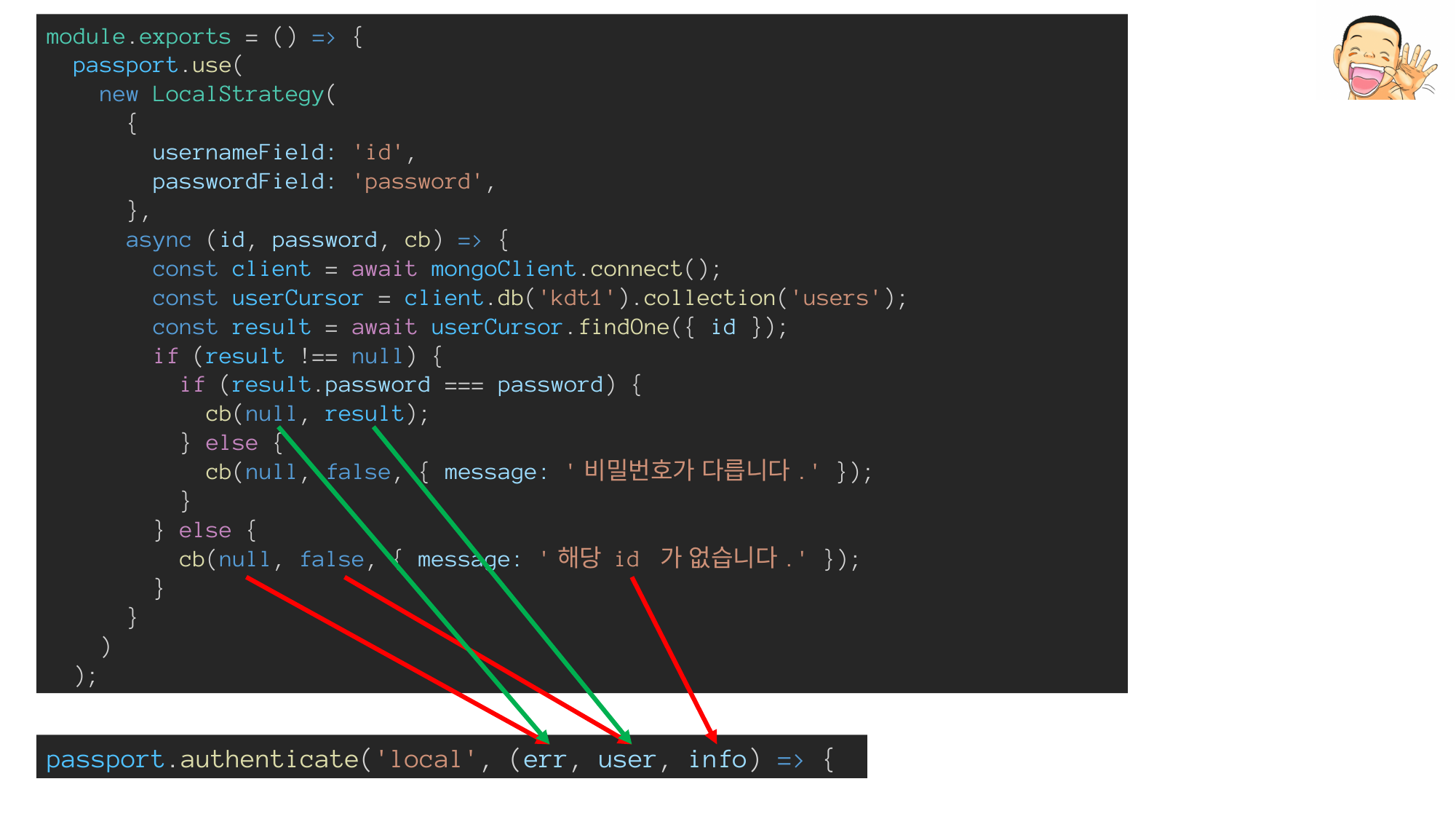

module.exports = () => {
  passport.use(
    new LocalStrategy(
      {
        usernameField: 'id',
        passwordField: 'password',
      },
      async (id, password, cb) => {
        const client = await mongoClient.connect();
        const userCursor = client.db('kdt1').collection('users');
        const result = await userCursor.findOne({ id });
        if (result !== null) {
          if (result.password === password) {
            cb(null, result);
          } else {
            cb(null, false, { message: '비밀번호가 다릅니다.' });
          }
        } else {
          cb(null, false, { message: '해당 id 가 없습니다.' });
        }
      }
    )
  );
passport.authenticate('local', (err, user, info) => {